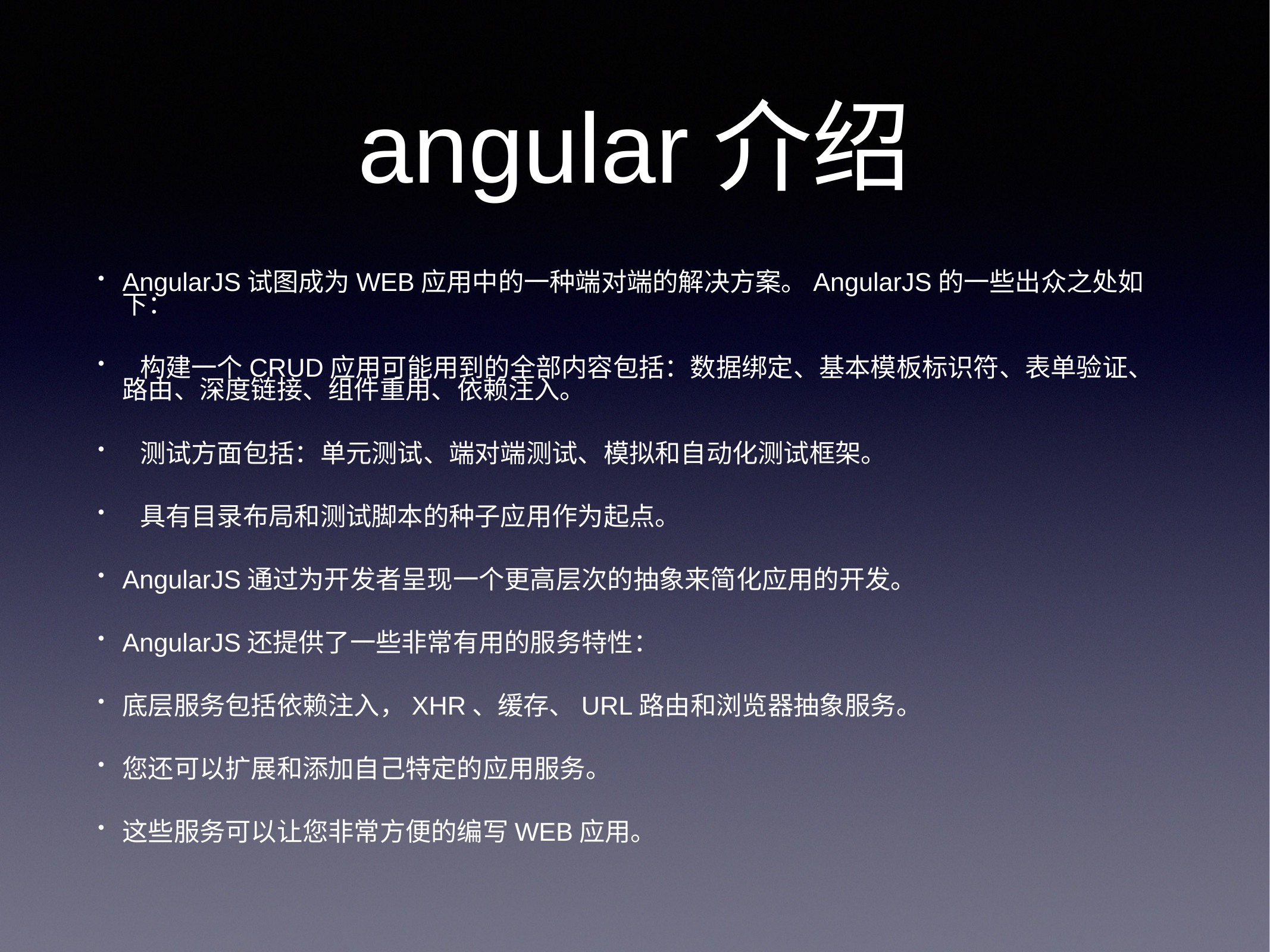

# angular介绍
AngularJS试图成为WEB应用中的一种端对端的解决方案。AngularJS的一些出众之处如下：
  构建一个CRUD应用可能用到的全部内容包括：数据绑定、基本模板标识符、表单验证、路由、深度链接、组件重用、依赖注入。
  测试方面包括：单元测试、端对端测试、模拟和自动化测试框架。
  具有目录布局和测试脚本的种子应用作为起点。
AngularJS通过为开发者呈现一个更高层次的抽象来简化应用的开发。
AngularJS还提供了一些非常有用的服务特性：
底层服务包括依赖注入，XHR、缓存、URL路由和浏览器抽象服务。
您还可以扩展和添加自己特定的应用服务。
这些服务可以让您非常方便的编写WEB应用。